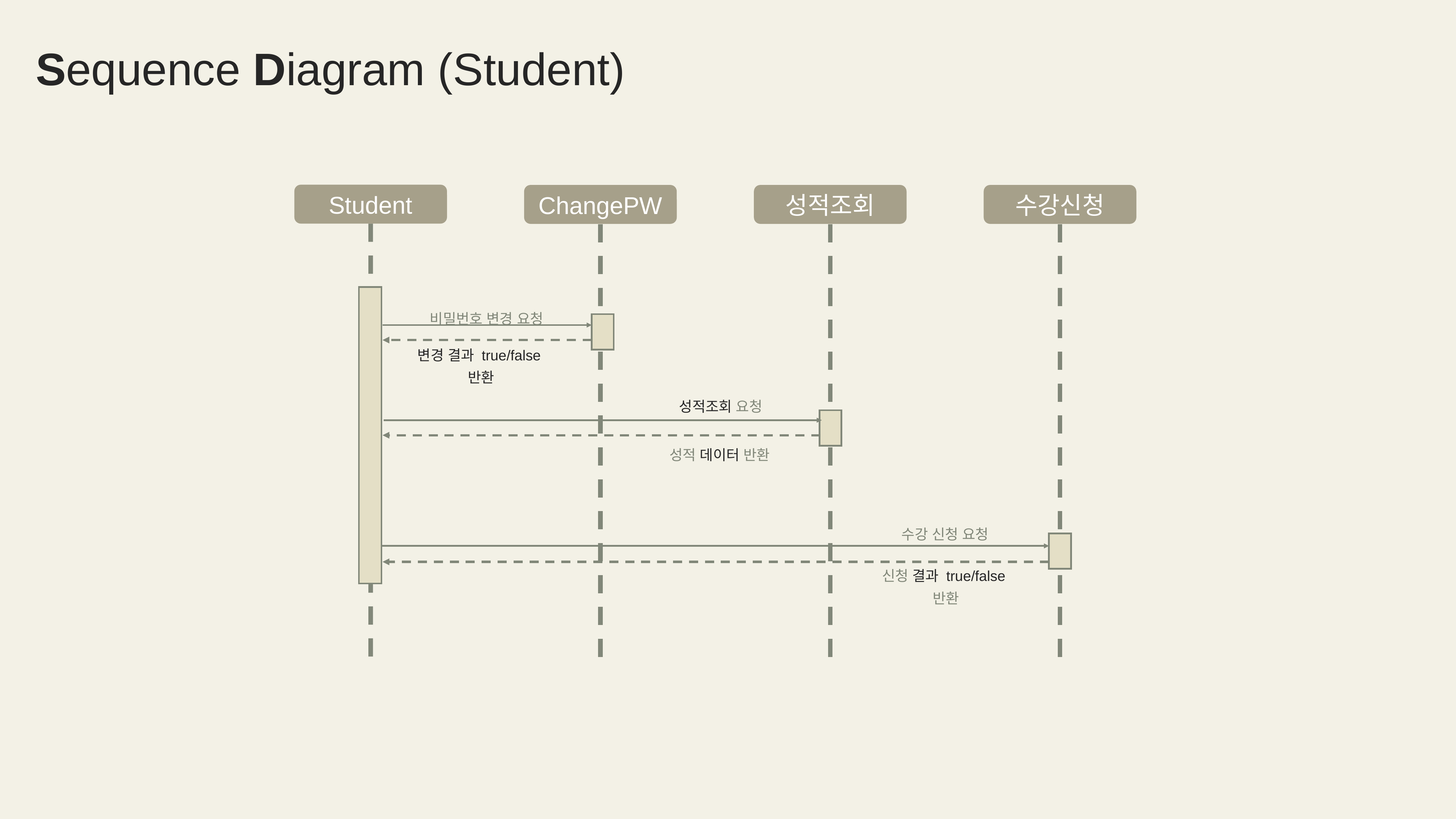

Sequence Diagram (Student)
Student
ChangePW
성적조회
수강신청

비밀번호 변경 요청

변경 결과 true/false  반환
성적조회 요청

성적 데이터 반환
수강 신청 요청

신청 결과 true/false  반환